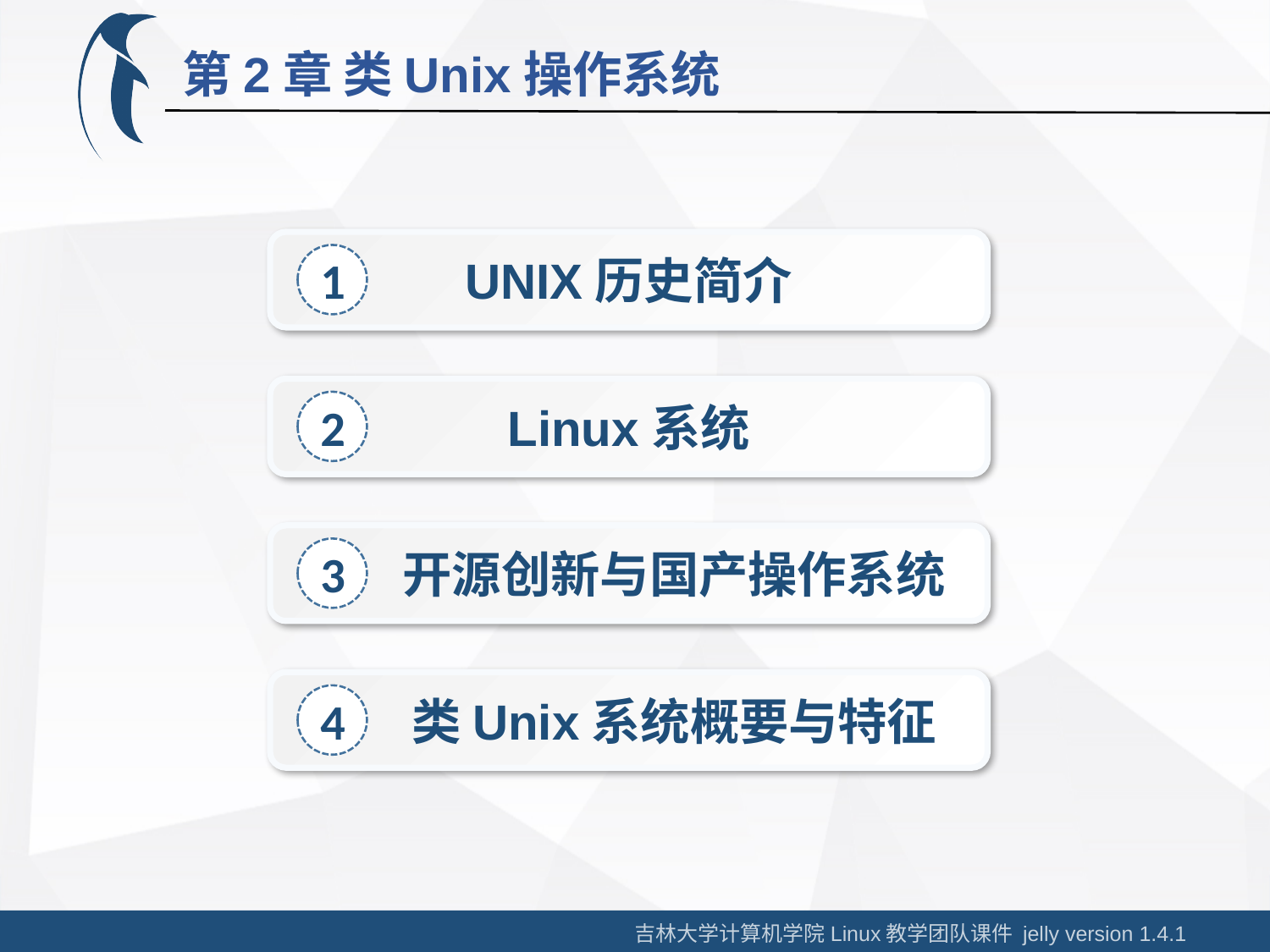

第2章 类Unix操作系统
UNIX历史简介
1
Linux系统
2
       开源创新与国产操作系统
3
       类Unix系统概要与特征
4